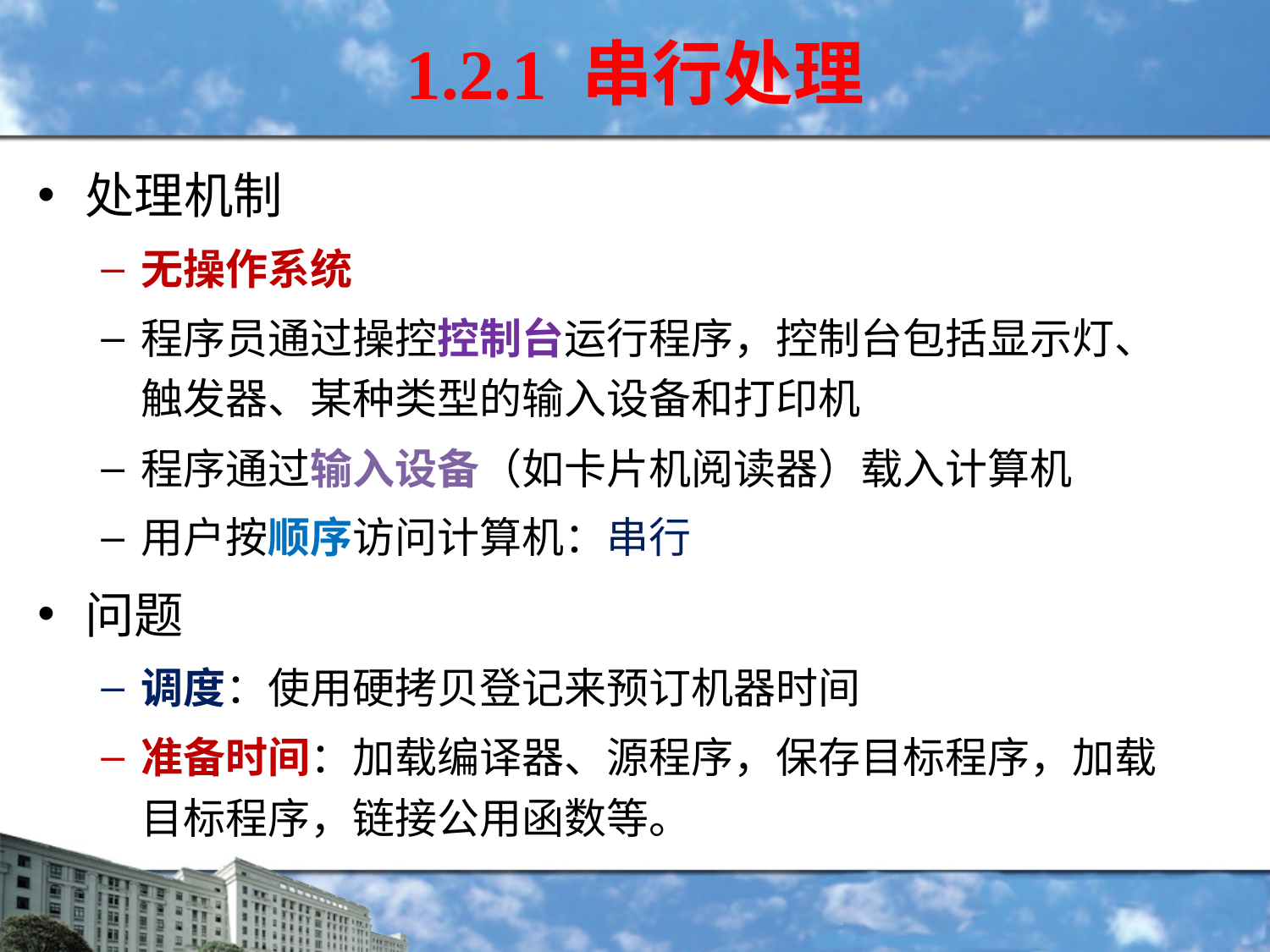

# 1.2.1 串行处理
处理机制
无操作系统
程序员通过操控控制台运行程序，控制台包括显示灯、触发器、某种类型的输入设备和打印机
程序通过输入设备（如卡片机阅读器）载入计算机
用户按顺序访问计算机：串行
问题
调度：使用硬拷贝登记来预订机器时间
准备时间：加载编译器、源程序，保存目标程序，加载目标程序，链接公用函数等。